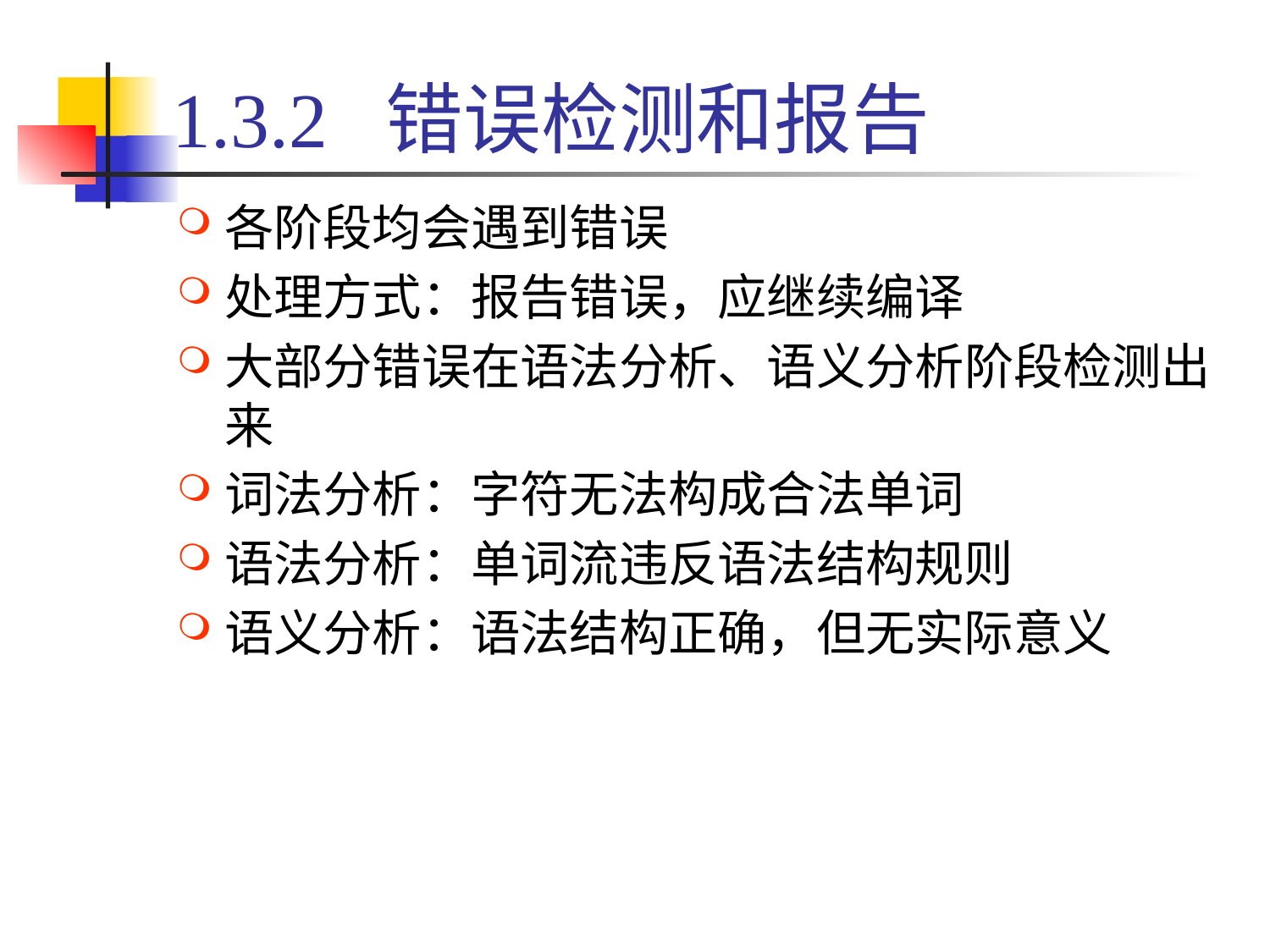

# 1.3.2  错误检测和报告
各阶段均会遇到错误
处理方式：报告错误，应继续编译
大部分错误在语法分析、语义分析阶段检测出来
词法分析：字符无法构成合法单词
语法分析：单词流违反语法结构规则
语义分析：语法结构正确，但无实际意义